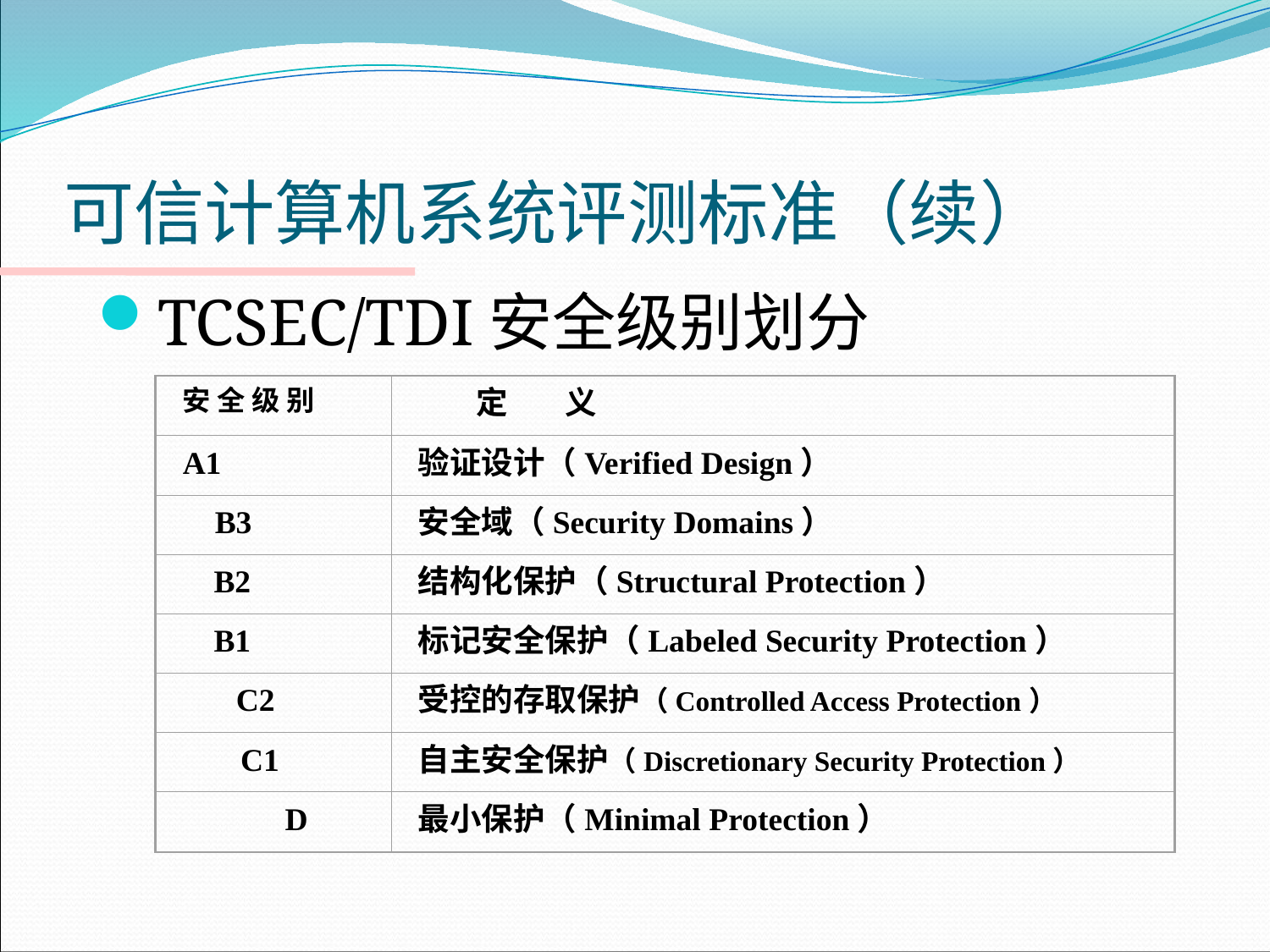

# 可信计算机系统评测标准（续）
TCSEC/TDI安全级别划分

安 全 级 别

       定        义

A1

验证设计（Verified Design）

    B3

安全域（Security Domains）

       B2

结构化保护（Structural Protection）

       B1

标记安全保护（Labeled Security Protection）

            C2

受控的存取保护（Controlled Access Protection）

             C1

自主安全保护（Discretionary Security Protection）

                       D

最小保护（Minimal Protection）

425